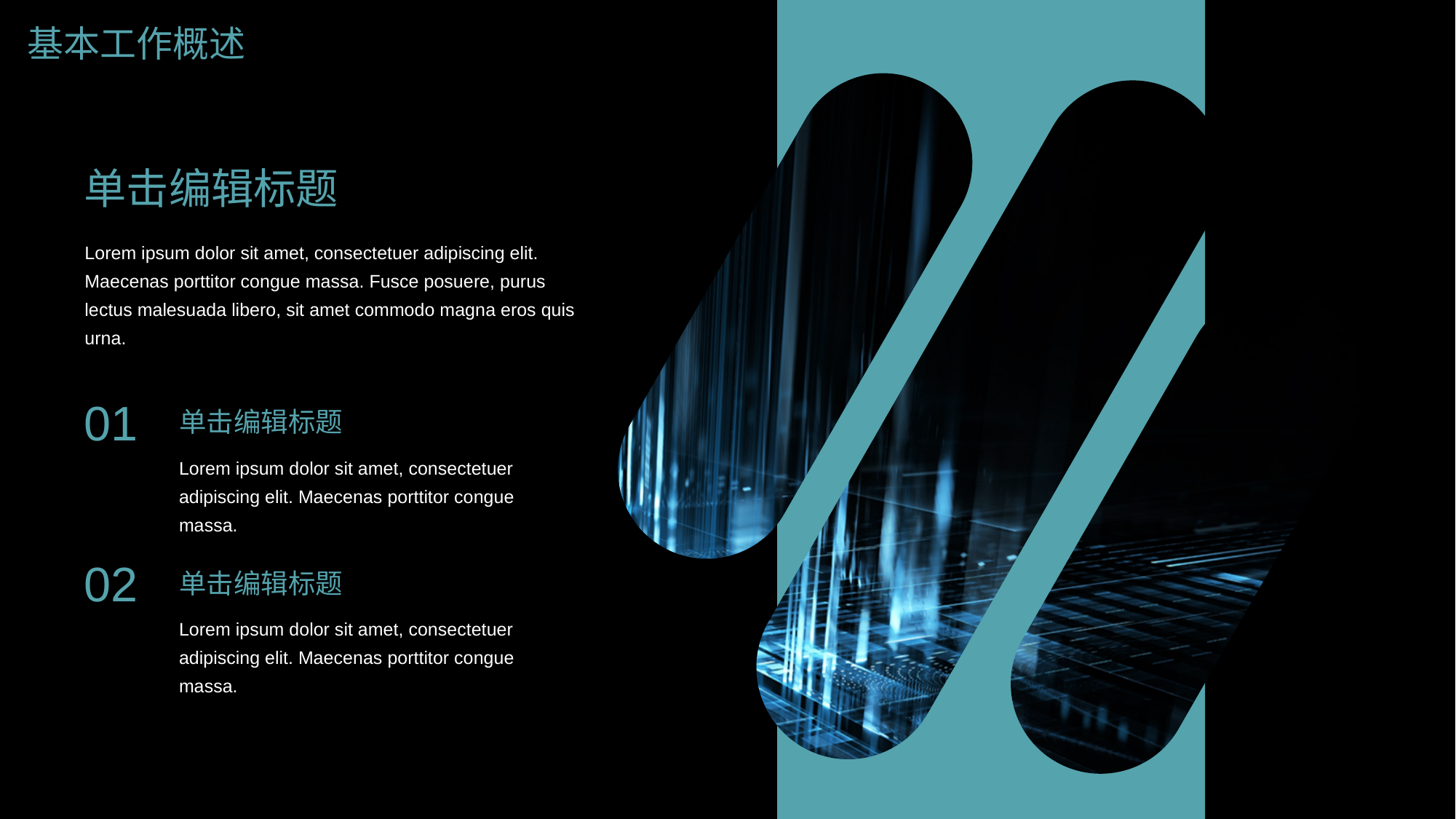

基本工作概述

单击编辑标题

Lorem ipsum dolor sit amet, consectetuer adipiscing elit. Maecenas porttitor congue massa. Fusce posuere, purus lectus malesuada libero, sit amet commodo magna eros quis urna.

01
单击编辑标题
Lorem ipsum dolor sit amet, consectetuer adipiscing elit. Maecenas porttitor congue massa.
02
单击编辑标题
Lorem ipsum dolor sit amet, consectetuer adipiscing elit. Maecenas porttitor congue massa.